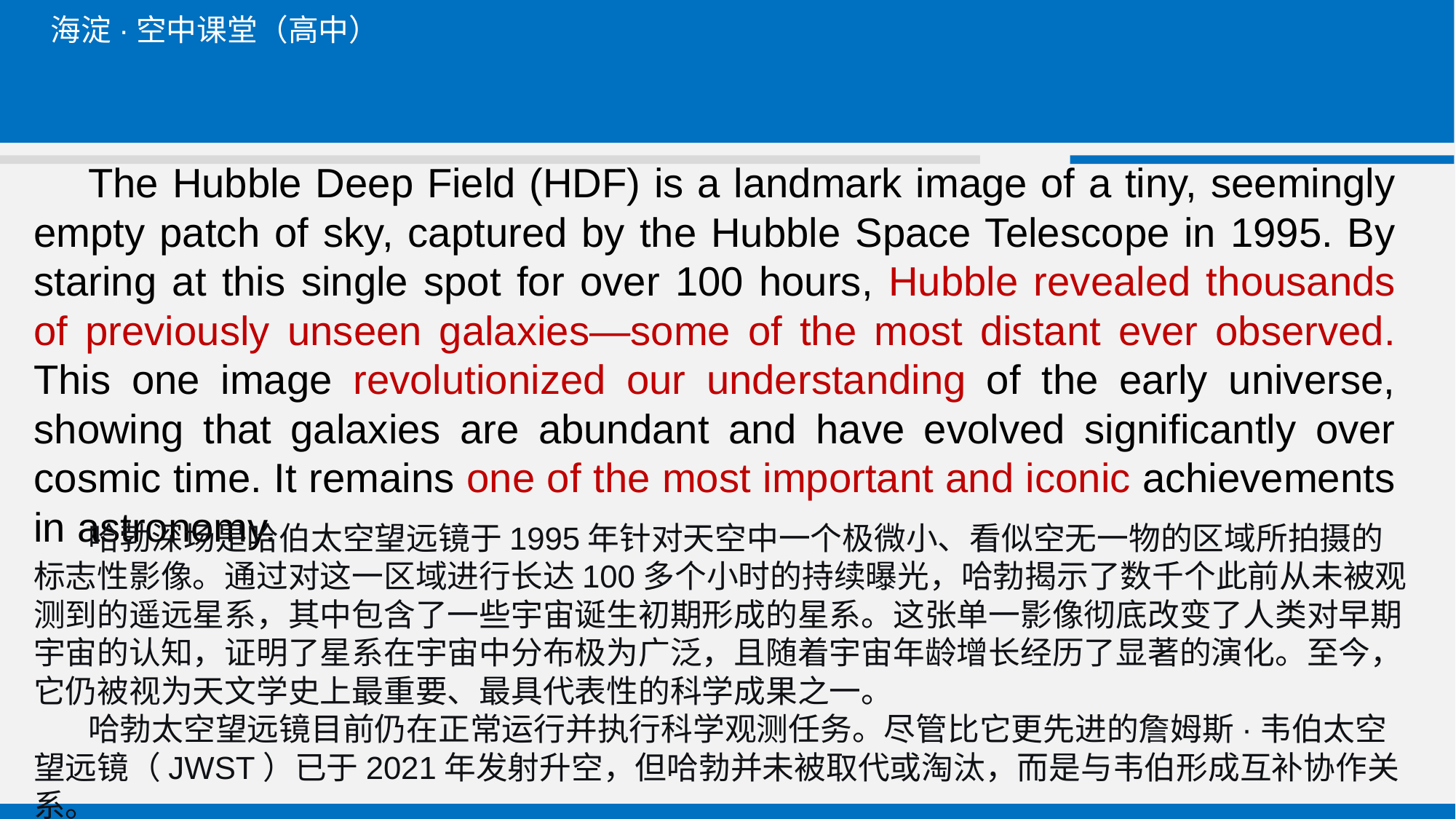

The Hubble Deep Field (HDF) is a landmark image of a tiny, seemingly empty patch of sky, captured by the Hubble Space Telescope in 1995. By staring at this single spot for over 100 hours, Hubble revealed thousands of previously unseen galaxies—some of the most distant ever observed. This one image revolutionized our understanding of the early universe, showing that galaxies are abundant and have evolved significantly over cosmic time. It remains one of the most important and iconic achievements in astronomy.
哈勃深场是哈伯太空望远镜于1995年针对天空中一个极微小、看似空无一物的区域所拍摄的标志性影像。通过对这一区域进行长达100多个小时的持续曝光，哈勃揭示了数千个此前从未被观测到的遥远星系，其中包含了一些宇宙诞生初期形成的星系。这张单一影像彻底改变了人类对早期宇宙的认知，证明了星系在宇宙中分布极为广泛，且随着宇宙年龄增长经历了显著的演化。至今，它仍被视为天文学史上最重要、最具代表性的科学成果之一。
哈勃太空望远镜目前仍在正常运行并执行科学观测任务。尽管比它更先进的詹姆斯·韦伯太空望远镜（JWST）已于2021年发射升空，但哈勃并未被取代或淘汰，而是与韦伯形成互补协作关系。